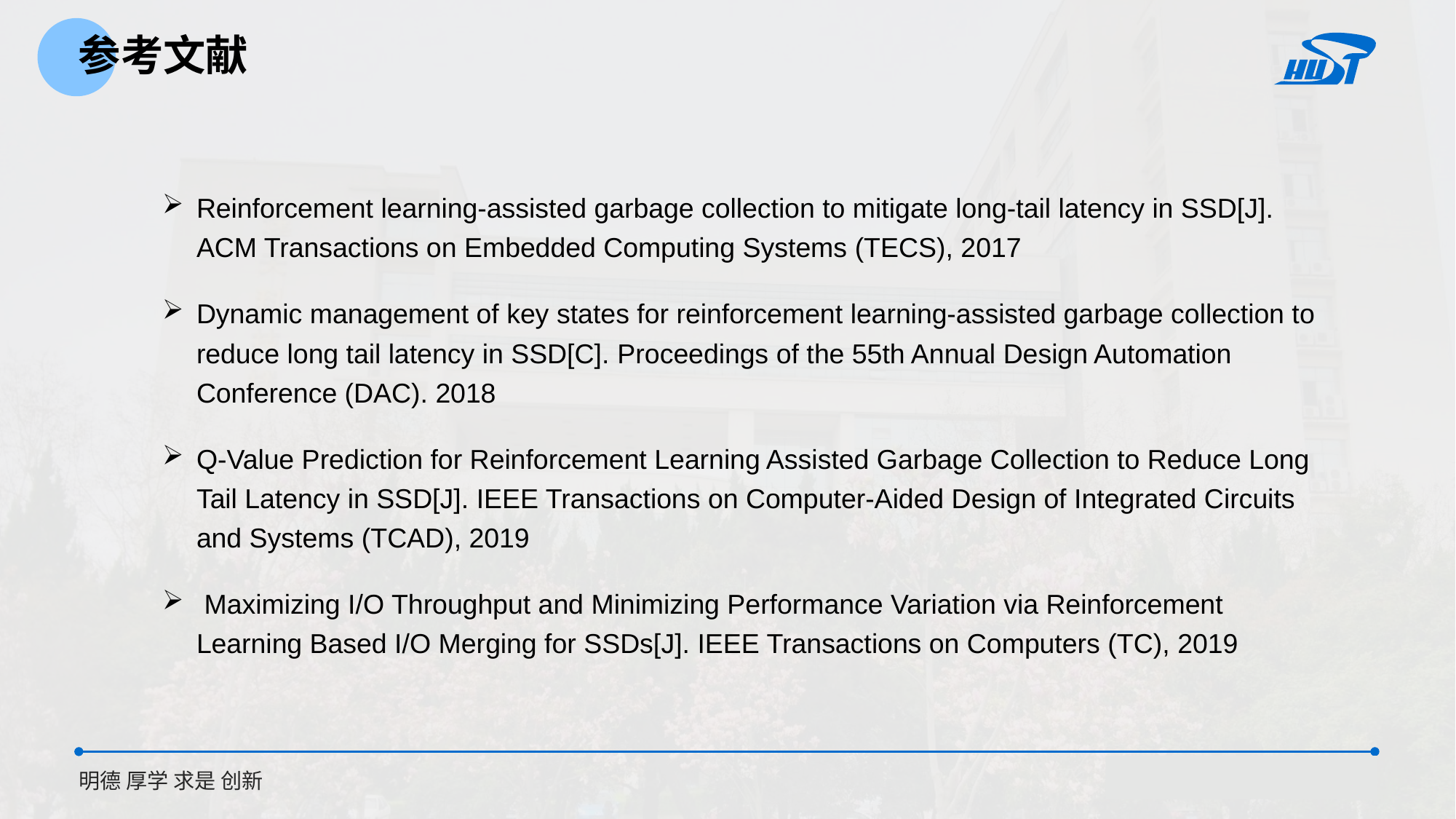

参考文献
Reinforcement learning-assisted garbage collection to mitigate long-tail latency in SSD[J]. ACM Transactions on Embedded Computing Systems (TECS), 2017
Dynamic management of key states for reinforcement learning-assisted garbage collection to reduce long tail latency in SSD[C]. Proceedings of the 55th Annual Design Automation Conference (DAC). 2018
Q-Value Prediction for Reinforcement Learning Assisted Garbage Collection to Reduce Long Tail Latency in SSD[J]. IEEE Transactions on Computer-Aided Design of Integrated Circuits and Systems (TCAD), 2019
 Maximizing I/O Throughput and Minimizing Performance Variation via Reinforcement Learning Based I/O Merging for SSDs[J]. IEEE Transactions on Computers (TC), 2019